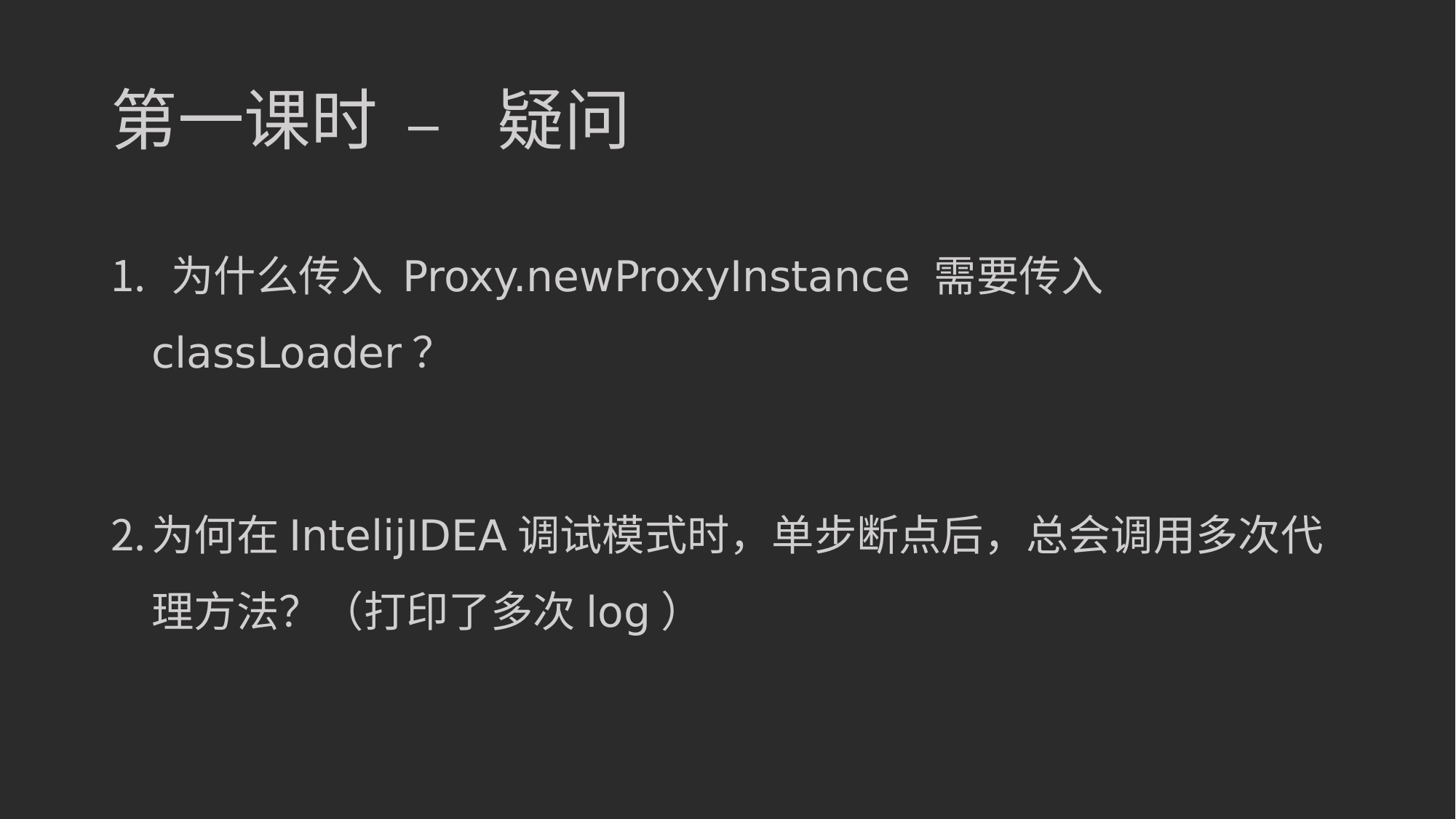

# 第一课时 - 疑问
 为什么传入 Proxy.newProxyInstance 需要传入classLoader？

为何在IntelijIDEA调试模式时，单步断点后，总会调用多次代理方法？（打印了多次log）